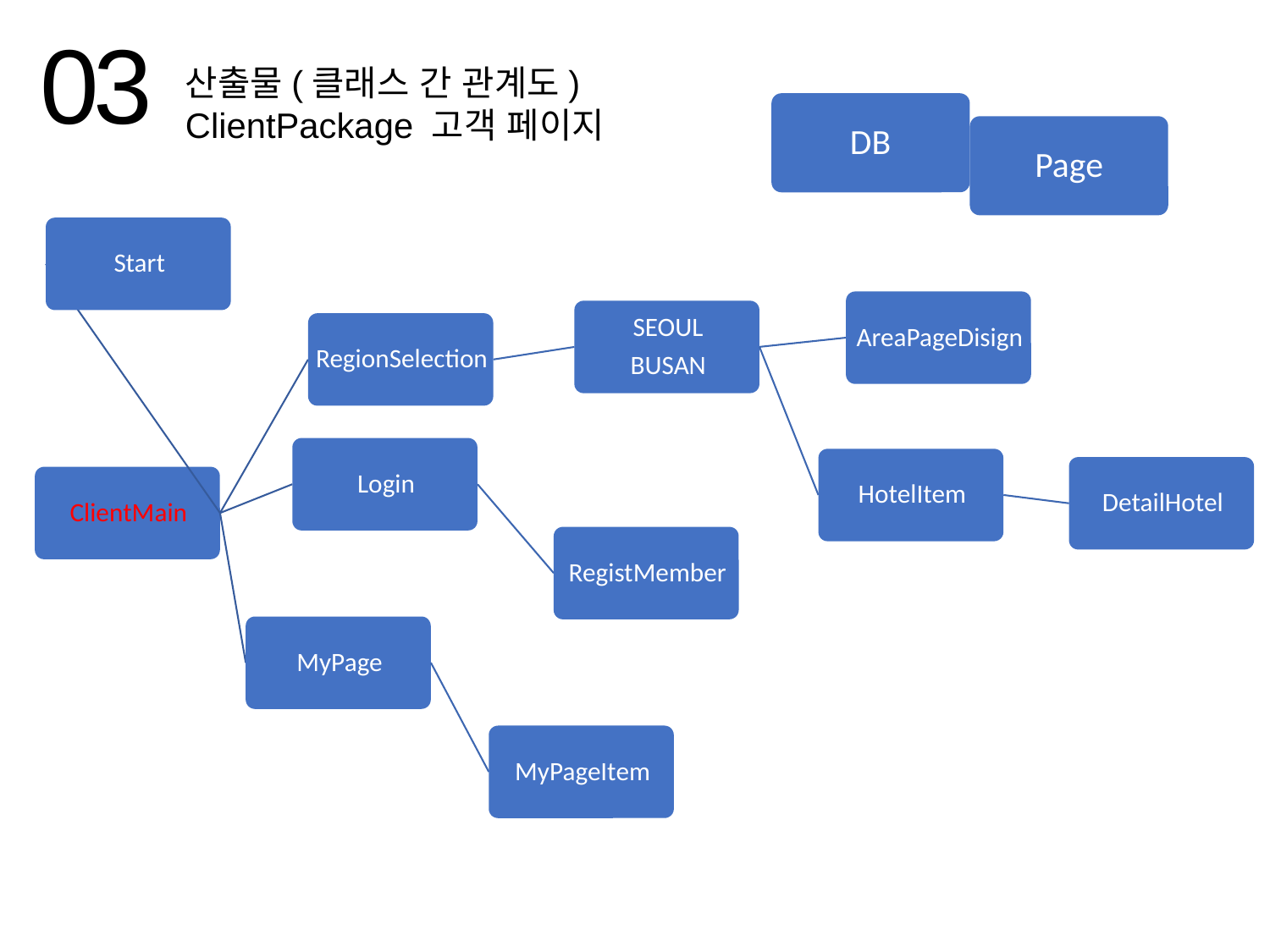

03
산출물(클래스 간 관계도)
ClientPackage 고객 페이지

DB

Page
ClientMain

Start

RegionSelection

SEOUL
BUSAN

AreaPageDisign

HotelItem

DetailHotel

Login

RegistMember

MyPage

MyPageItem